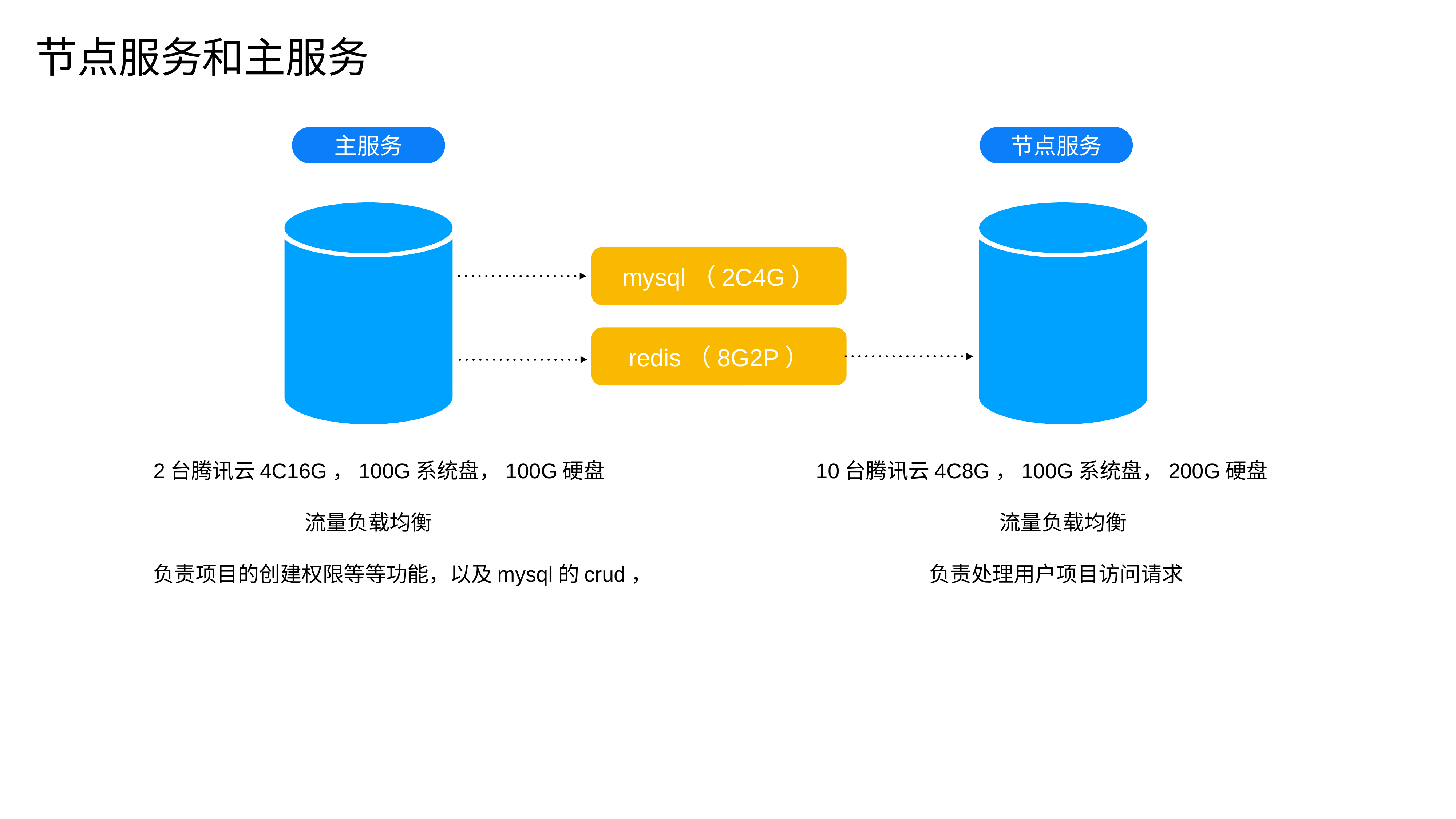

节点服务和主服务
主服务
节点服务

mysql（2C4G）

redis（8G2P）

2台腾讯云4C16G，100G系统盘，100G硬盘
10台腾讯云4C8G，100G系统盘，200G硬盘
流量负载均衡
流量负载均衡
负责项目的创建权限等等功能，以及mysql的crud，
负责处理用户项目访问请求